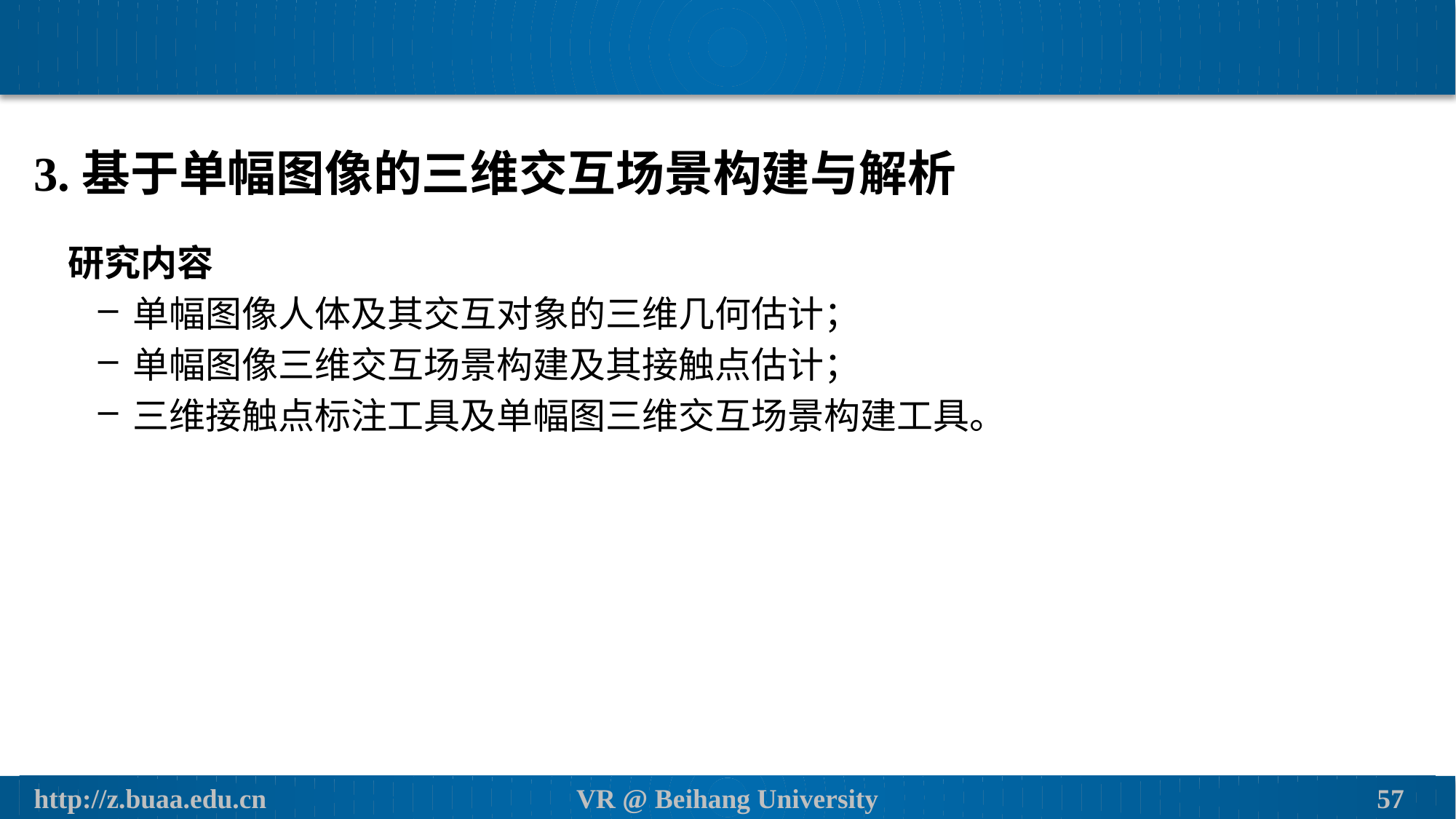

#
3.基于单幅图像的三维交互场景构建与解析
研究内容
单幅图像人体及其交互对象的三维几何估计；
单幅图像三维交互场景构建及其接触点估计；
三维接触点标注工具及单幅图三维交互场景构建工具。